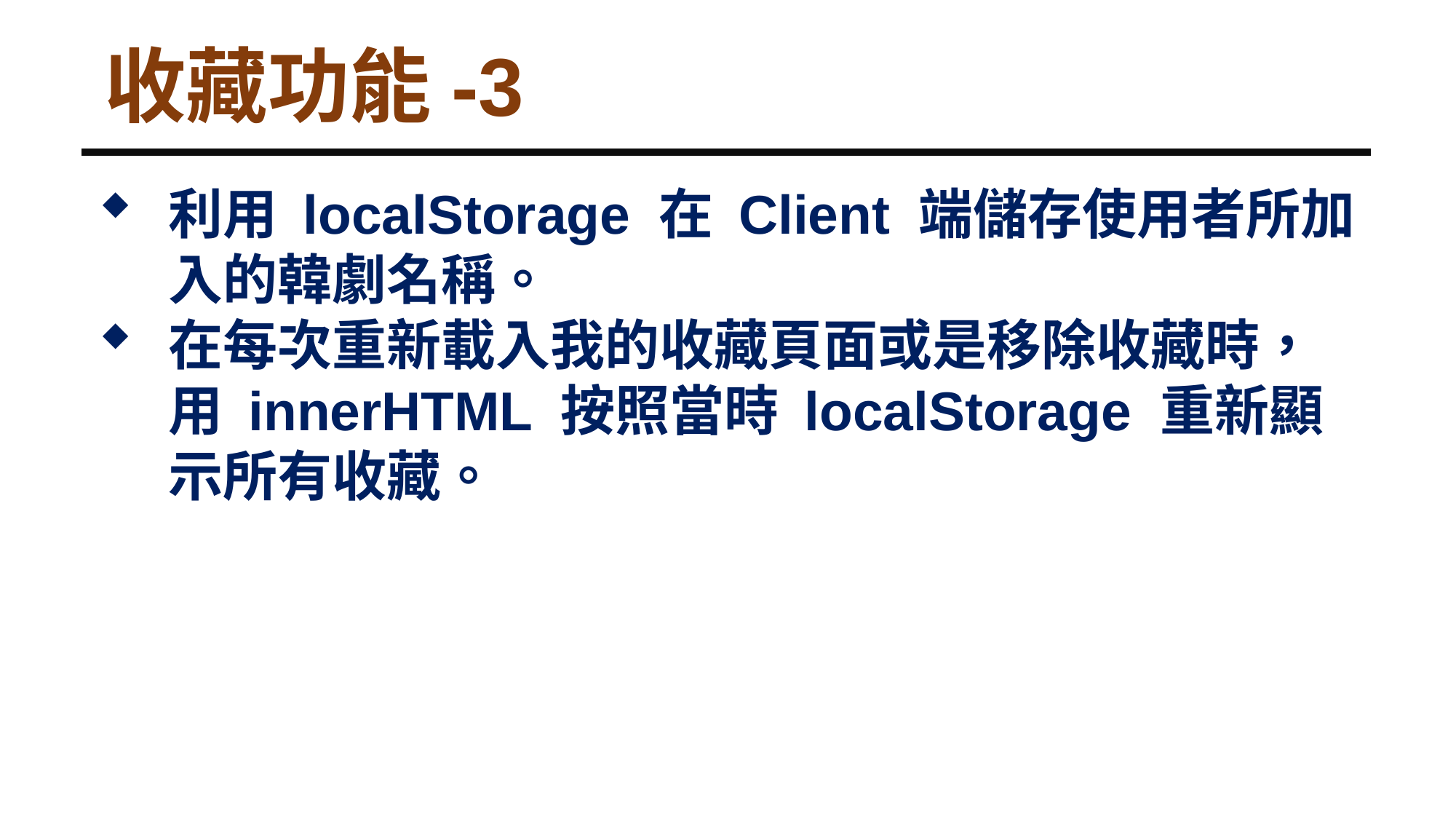

收藏功能-3
利用 localStorage 在 Client 端儲存使用者所加入的韓劇名稱。
在每次重新載入我的收藏頁面或是移除收藏時，用 innerHTML 按照當時 localStorage 重新顯示所有收藏。